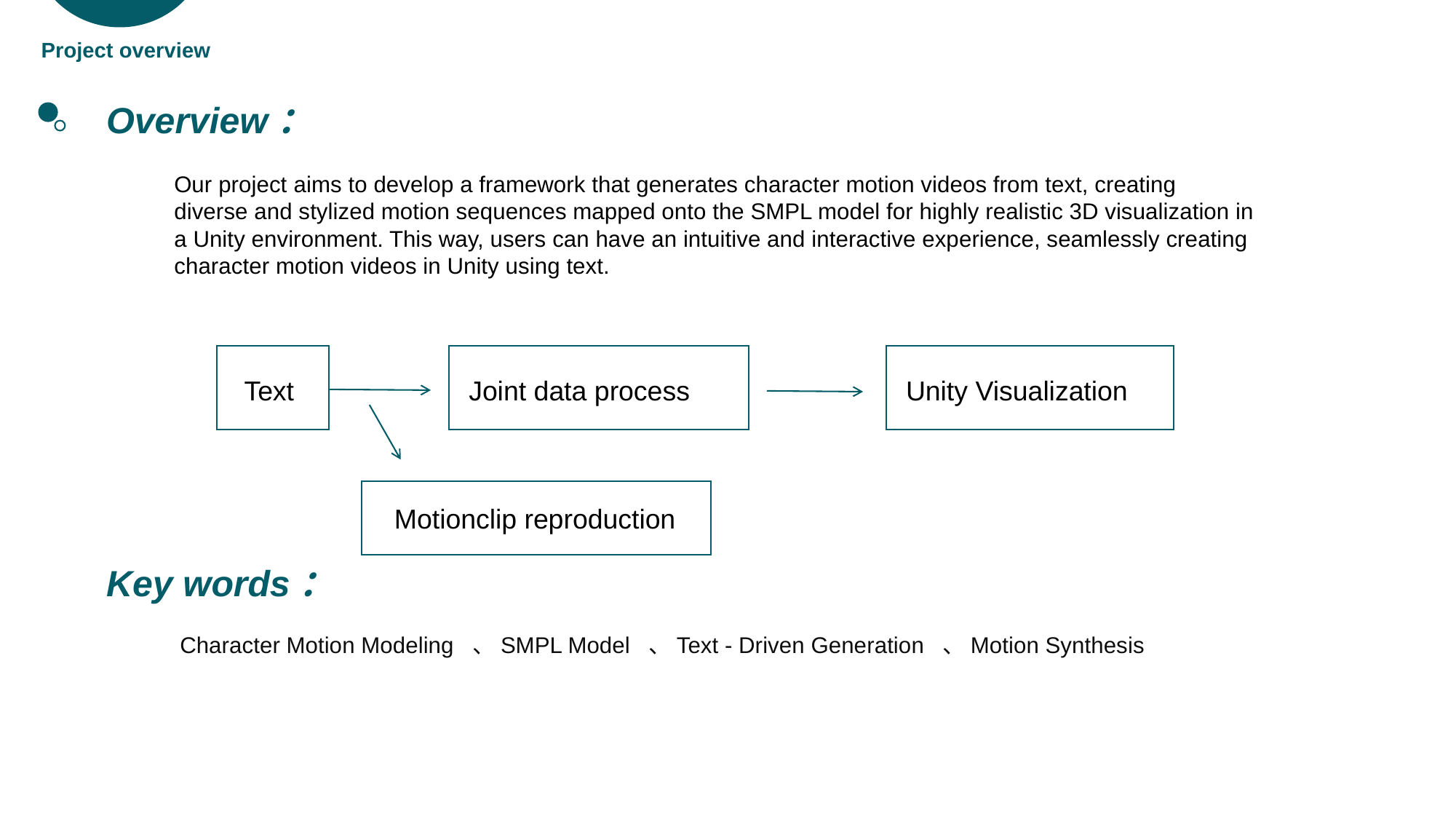

Project overview

Overview：

Our project aims to develop a framework that generates character motion videos from text, creating diverse and stylized motion sequences mapped onto the SMPL model for highly realistic 3D visualization in a Unity environment. This way, users can have an intuitive and interactive experience, seamlessly creating character motion videos in Unity using text.
单击添加标题

Text
Joint data process
Unity Visualization

Motionclip reproduction
Key words：

   Character Motion Modeling  、SMPL Model  、Text - Driven Generation  、Motion Synthesis